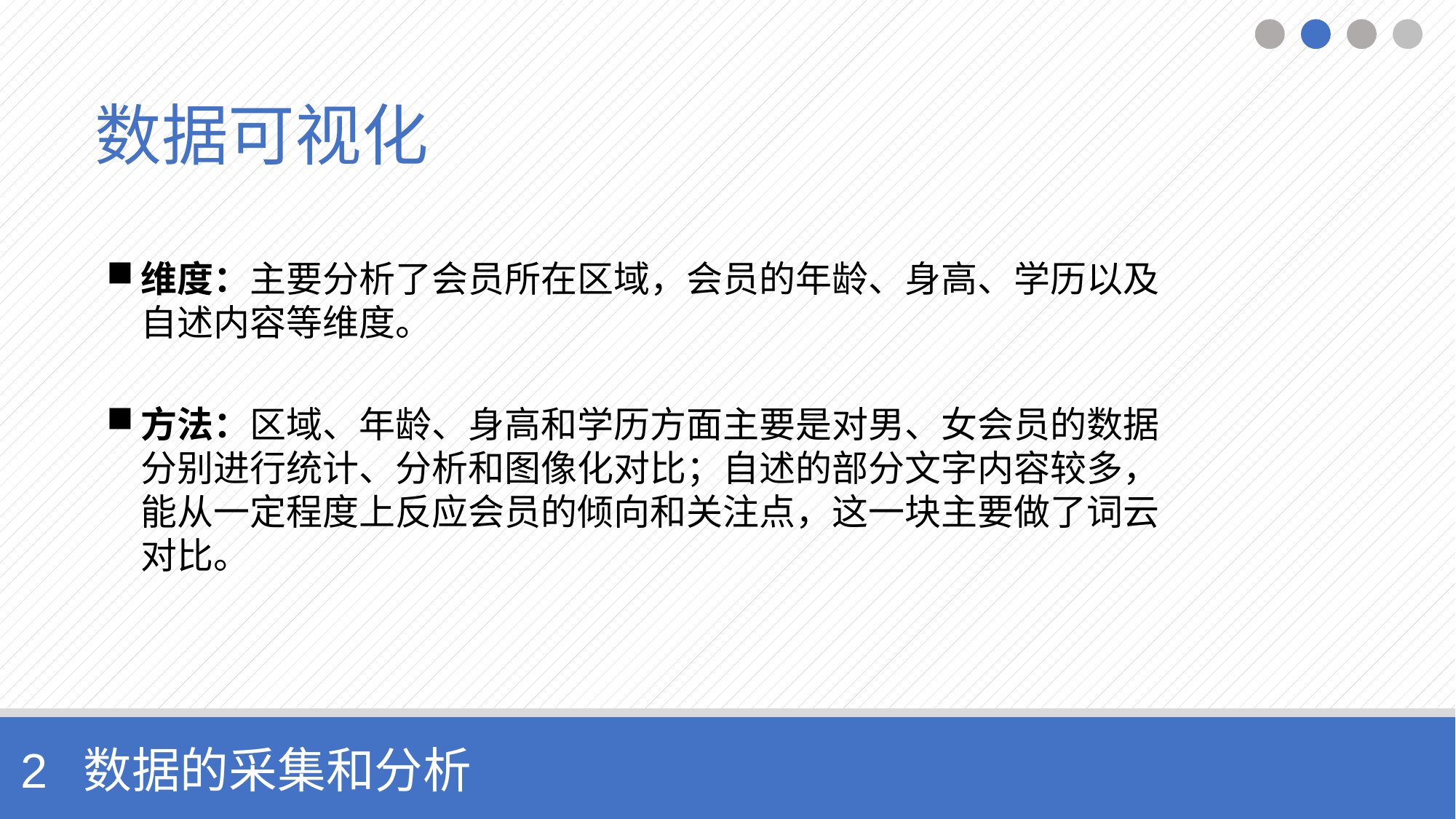

数据可视化
维度：主要分析了会员所在区域，会员的年龄、身高、学历以及自述内容等维度。
方法：区域、年龄、身高和学历方面主要是对男、女会员的数据分别进行统计、分析和图像化对比；自述的部分文字内容较多，能从一定程度上反应会员的倾向和关注点，这一块主要做了词云对比。

2  数据的采集和分析